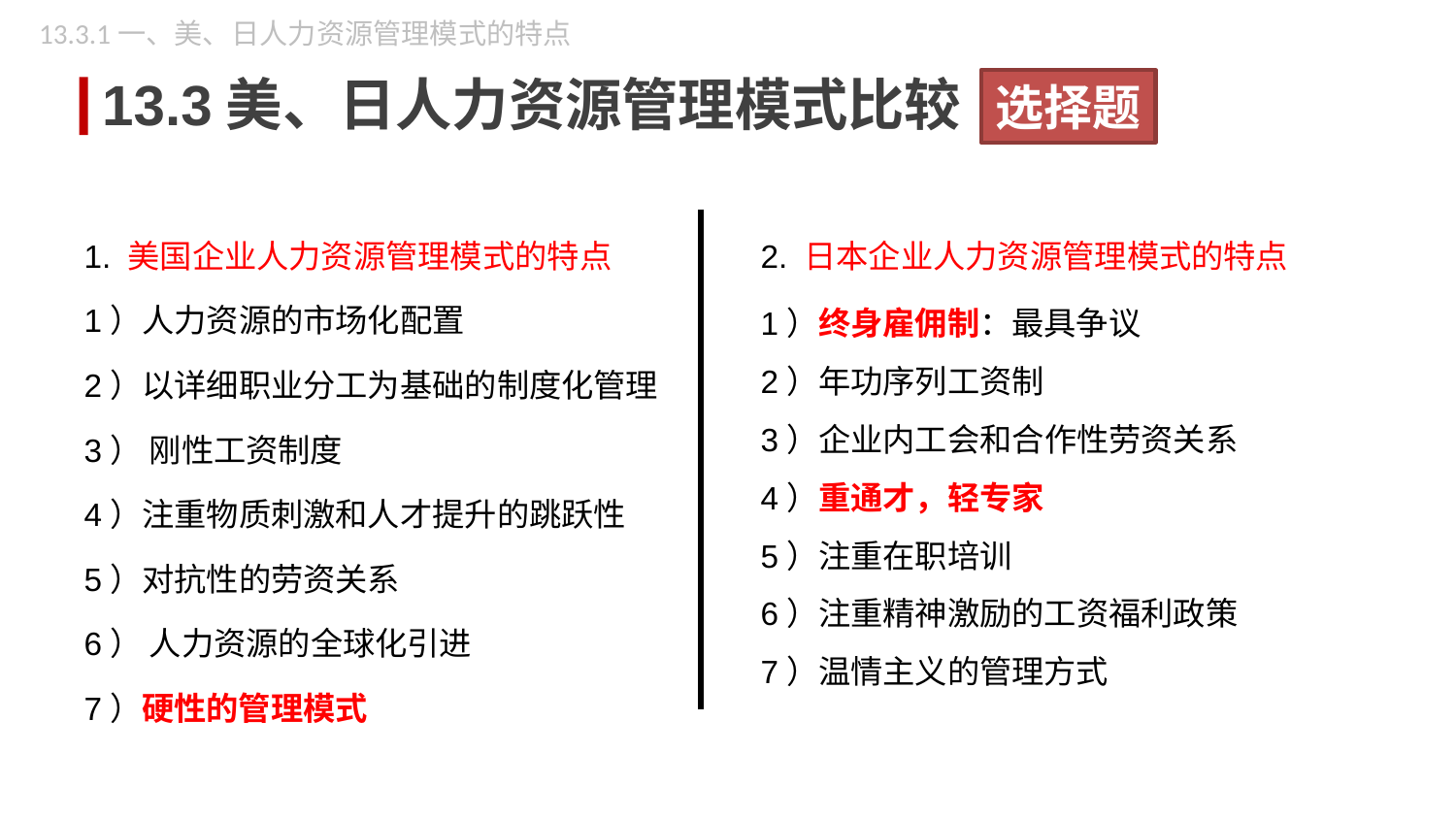

13.3.1一、美、日人力资源管理模式的特点
13.3美、日人力资源管理模式比较
选择题
1. 美国企业人力资源管理模式的特点
1）人力资源的市场化配置
2）以详细职业分工为基础的制度化管理
3） 刚性工资制度
4）注重物质刺激和人才提升的跳跃性
5）对抗性的劳资关系
6） 人力资源的全球化引进
7）硬性的管理模式
2. 日本企业人力资源管理模式的特点
1）终身雇佣制：最具争议
2）年功序列工资制
3）企业内工会和合作性劳资关系
4）重通才，轻专家
5）注重在职培训
6）注重精神激励的工资福利政策
7）温情主义的管理方式